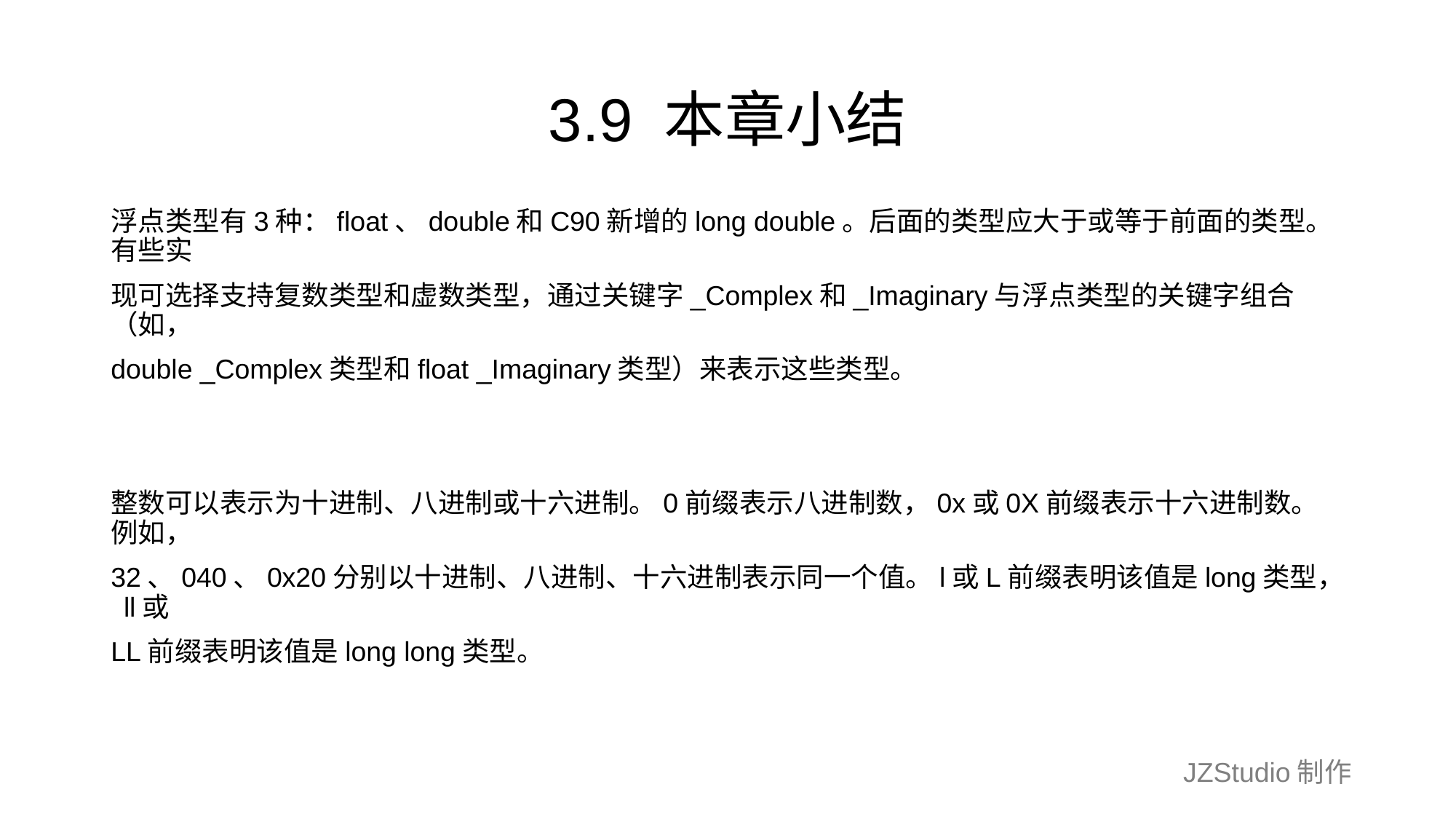

# 3.9 本章小结
浮点类型有3种：float、double和C90新增的long double。后面的类型应大于或等于前面的类型。有些实
现可选择支持复数类型和虚数类型，通过关键字_Complex和_Imaginary与浮点类型的关键字组合（如，
double _Complex类型和float _Imaginary类型）来表示这些类型。

整数可以表示为十进制、八进制或十六进制。0前缀表示八进制数，0x或0X前缀表示十六进制数。例如，
32、040、0x20分别以十进制、八进制、十六进制表示同一个值。l或L前缀表明该值是long类型， ll或
LL前缀表明该值是long long类型。